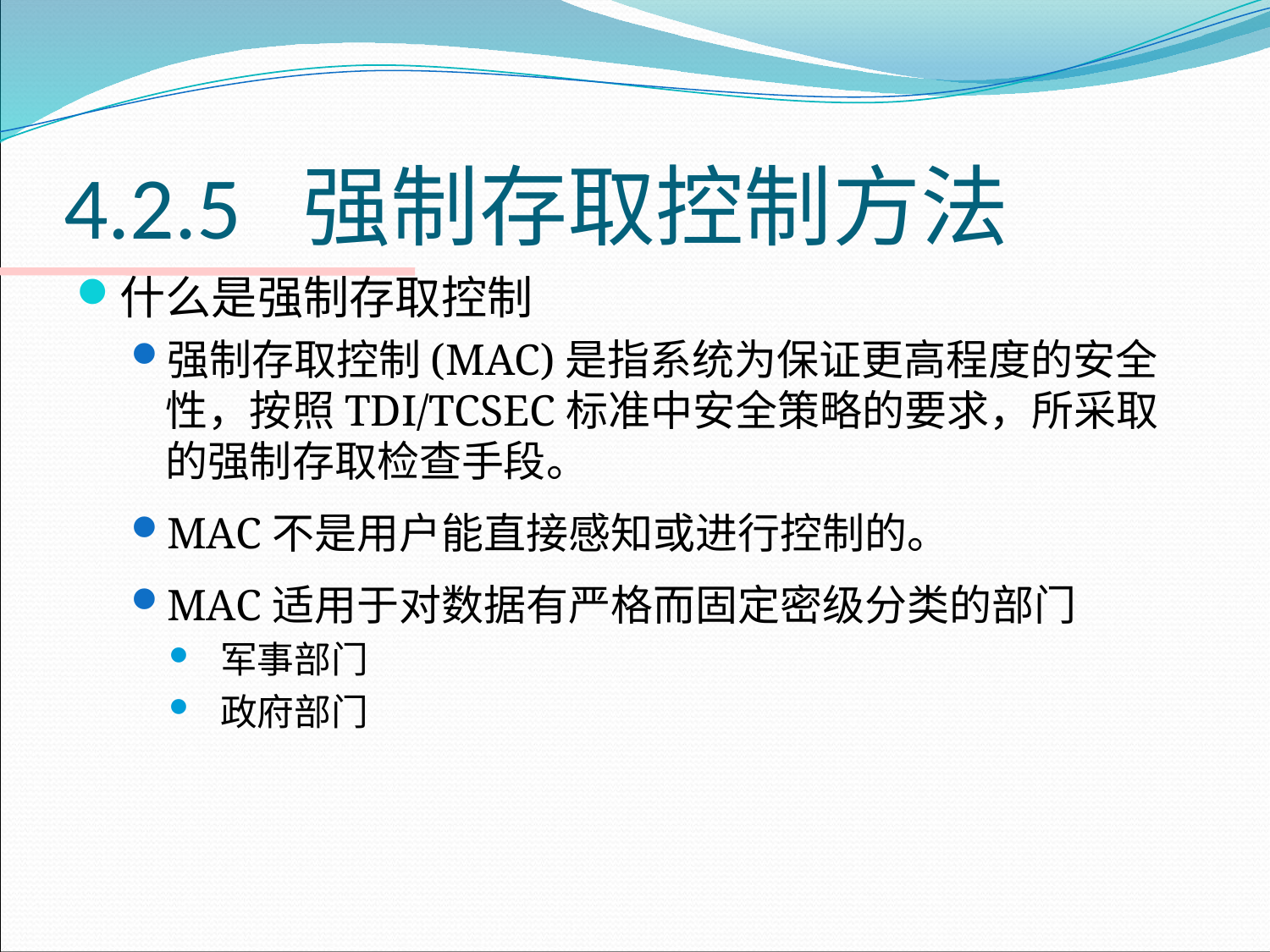

# 4.2.5  强制存取控制方法
什么是强制存取控制
强制存取控制(MAC)是指系统为保证更高程度的安全性，按照TDI/TCSEC标准中安全策略的要求，所采取的强制存取检查手段。
MAC不是用户能直接感知或进行控制的。
MAC适用于对数据有严格而固定密级分类的部门
 军事部门
 政府部门

447